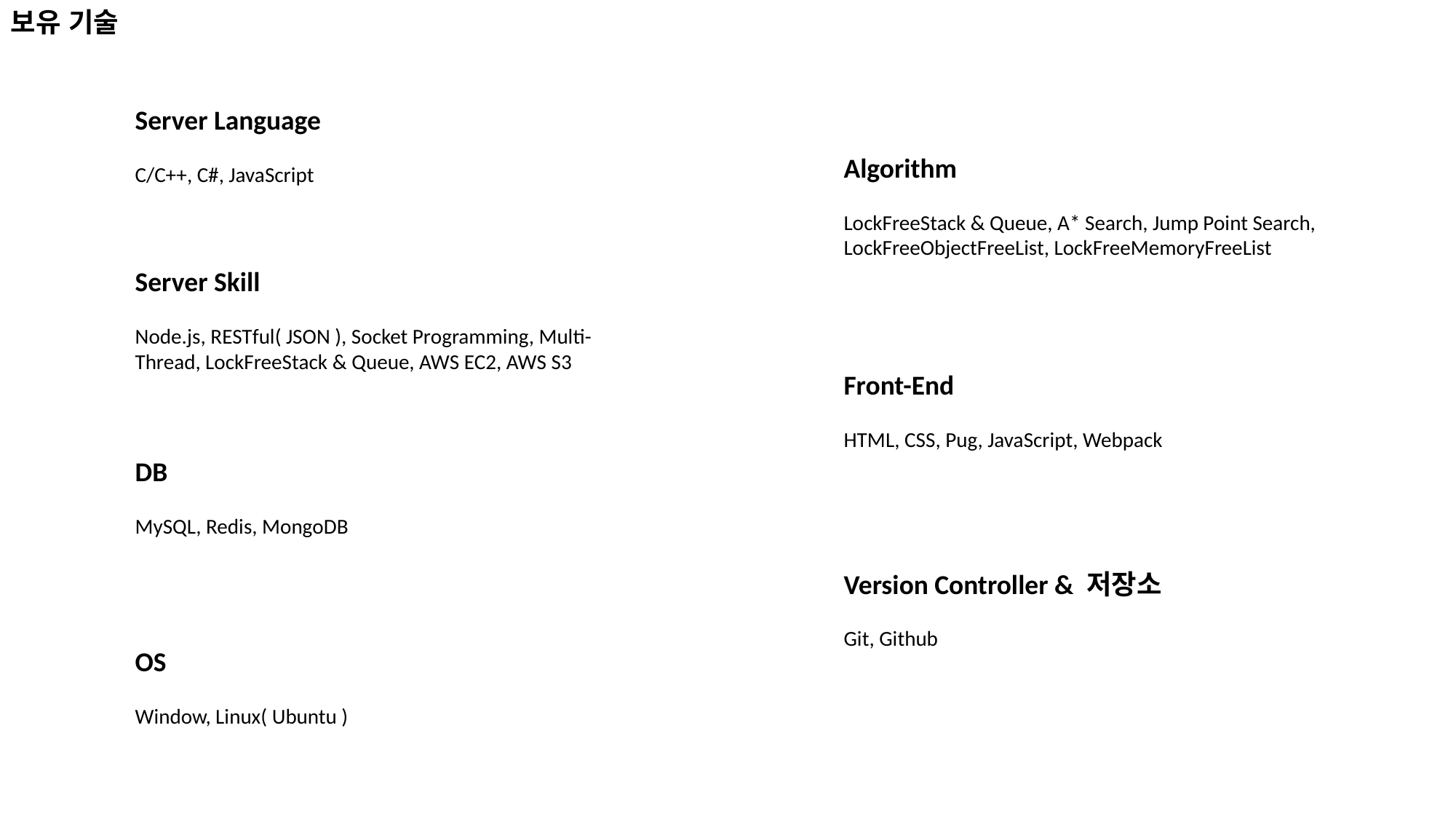

보유 기술
Server Language
C/C++, C#, JavaScript

Algorithm
LockFreeStack & Queue, A* Search, Jump Point Search, LockFreeObjectFreeList, LockFreeMemoryFreeList

Server Skill
Node.js, RESTful( JSON ), Socket Programming, Multi-Thread, LockFreeStack & Queue, AWS EC2, AWS S3
Front-End
HTML, CSS, Pug, JavaScript, Webpack

DB
MySQL, Redis, MongoDB

Version Controller & 저장소
Git, Github
OS
Window, Linux( Ubuntu )